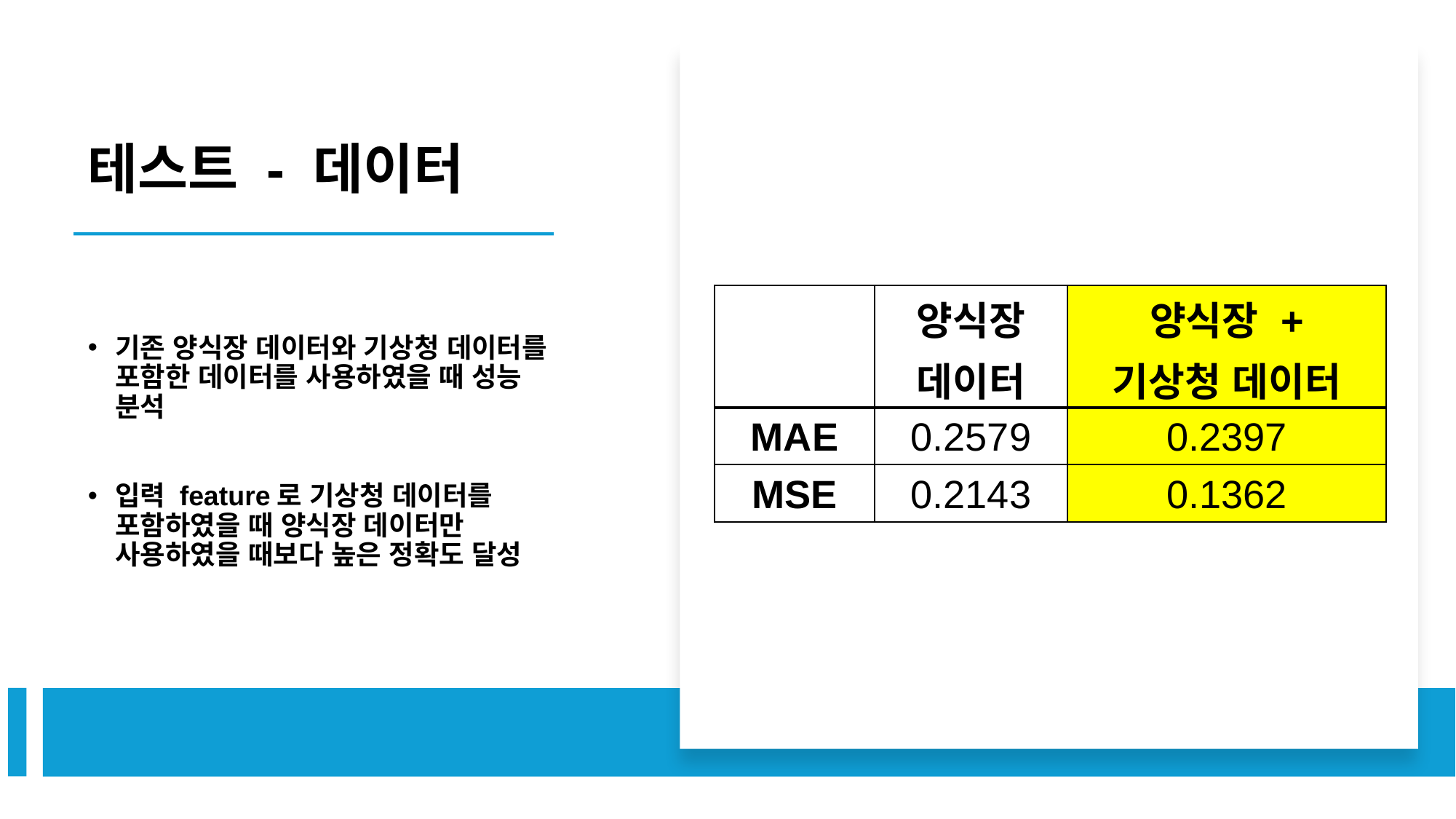

# 테스트 - 데이터

기존 양식장 데이터와 기상청 데이터를 포함한 데이터를 사용하였을 때 성능 분석

입력 feature로 기상청 데이터를 포함하였을 때 양식장 데이터만 사용하였을 때보다 높은 정확도 달성
|  | 양식장 데이터 | 양식장 + 기상청 데이터 |
| --- | --- | --- |
| MAE | 0.2579 | 0.2397 |
| MSE | 0.2143 | 0.1362 |